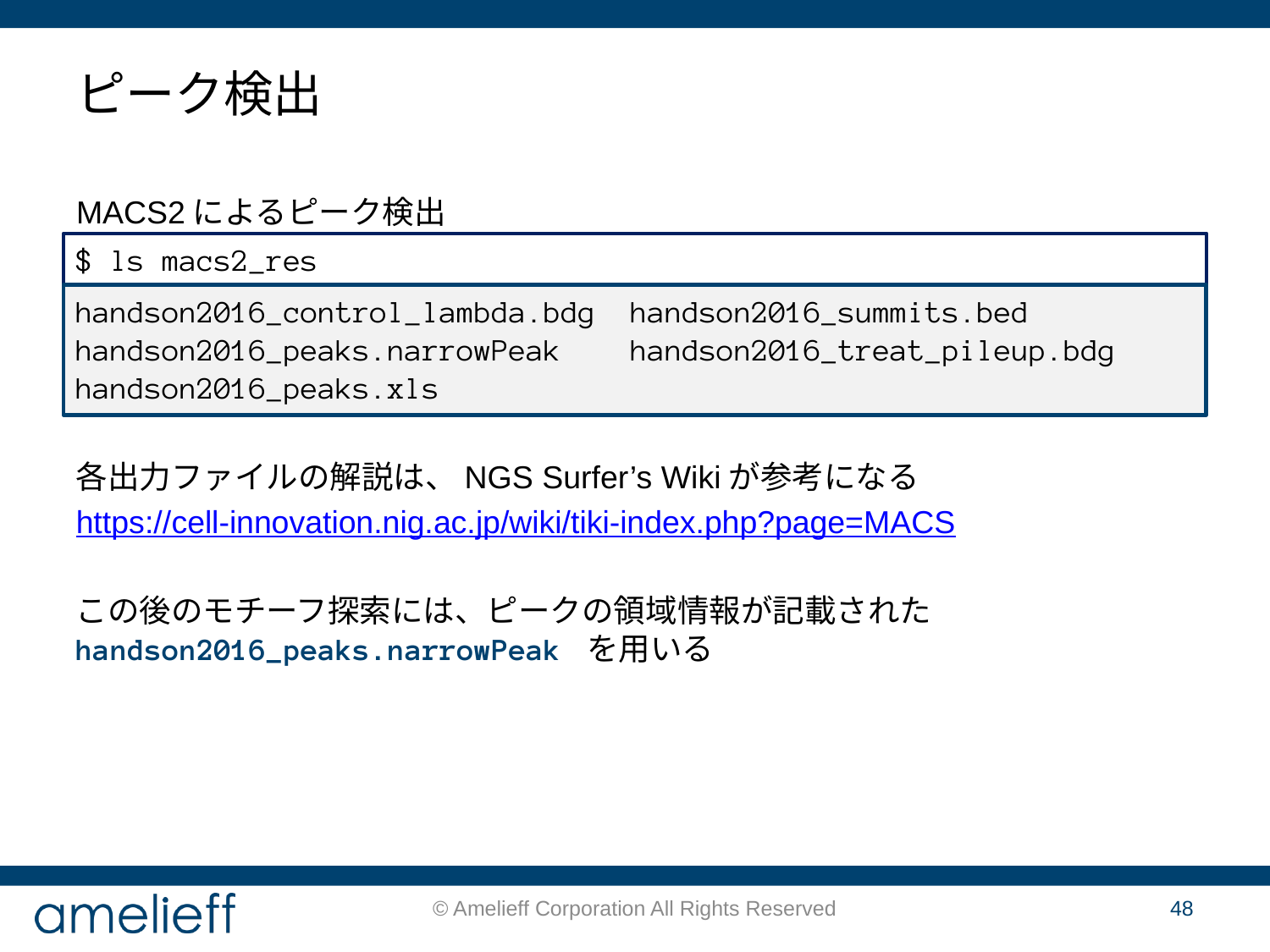

# ピーク検出
MACS2によるピーク検出
$ ls macs2_res
handson2016_control_lambda.bdg  handson2016_summits.bed
handson2016_peaks.narrowPeak    handson2016_treat_pileup.bdg
handson2016_peaks.xls
各出力ファイルの解説は、NGS Surfer’s Wikiが参考になる
https://cell-innovation.nig.ac.jp/wiki/tiki-index.php?page=MACS

この後のモチーフ探索には、ピークの領域情報が記載されたhandson2016_peaks.narrowPeak を用いる

© Amelieff Corporation All Rights Reserved
48